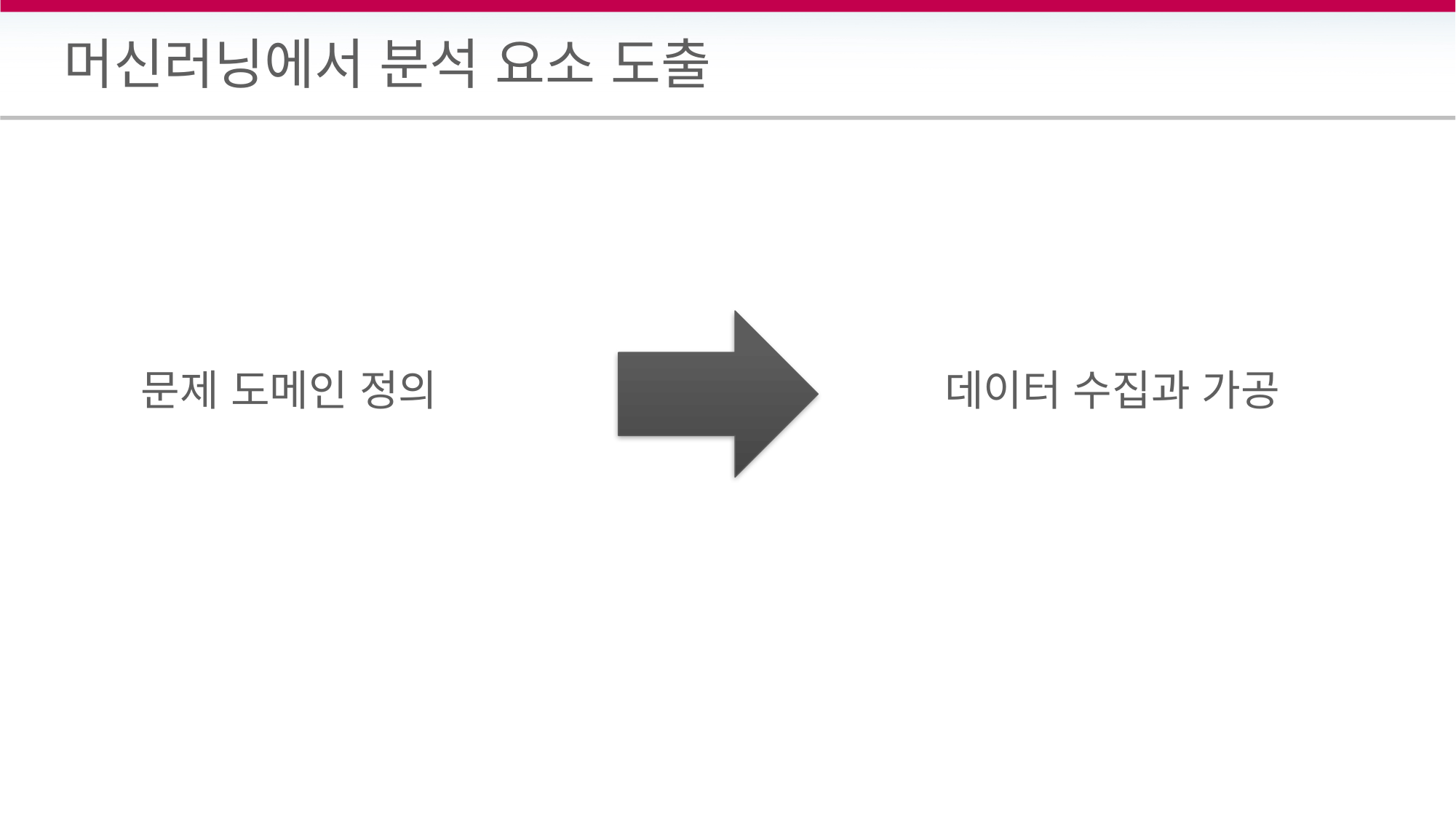

# 머신러닝에서 분석 요소 도출

문제 도메인 정의
데이터 수집과 가공